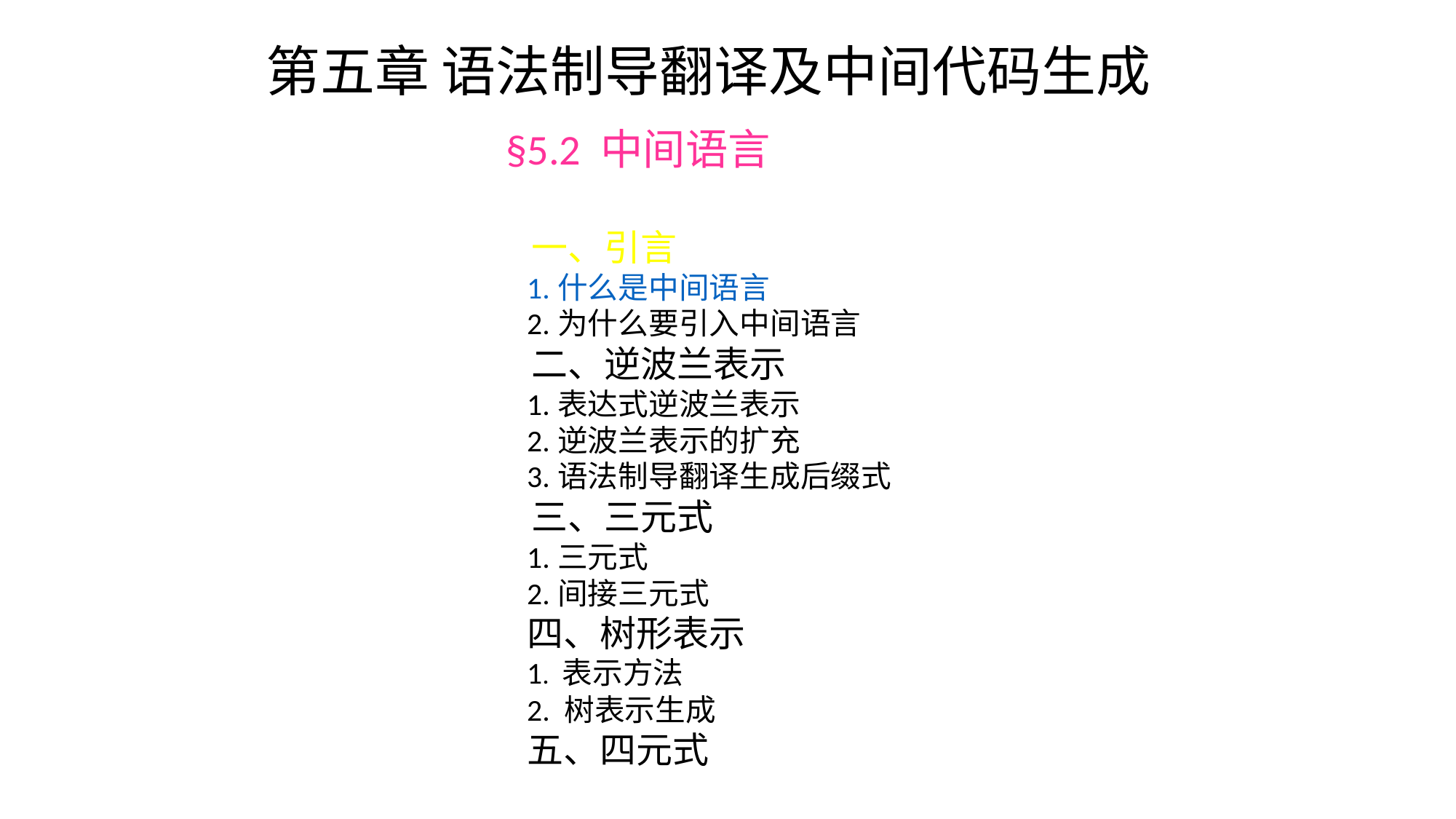

第五章 语法制导翻译及中间代码生成
§5.2 中间语言

  一、引言
   1.什么是中间语言
   2.为什么要引入中间语言
  二、逆波兰表示
   1.表达式逆波兰表示
   2.逆波兰表示的扩充
   3.语法制导翻译生成后缀式
  三、三元式
   1.三元式
   2.间接三元式
  四、树形表示
   1. 表示方法
   2. 树表示生成
  五、四元式